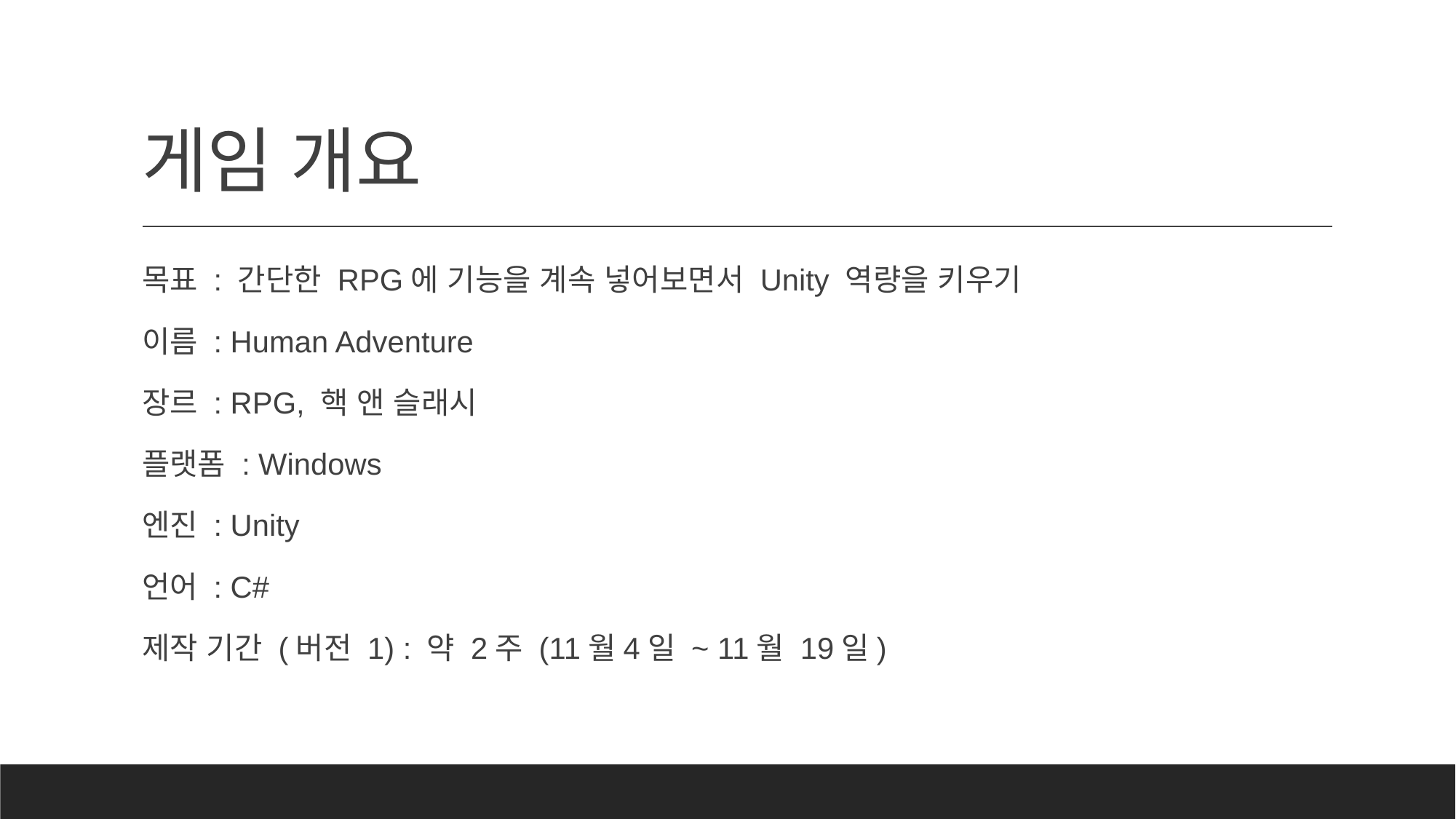

# 게임 개요
목표 : 간단한 RPG에 기능을 계속 넣어보면서 Unity 역량을 키우기
이름 : Human Adventure
장르 : RPG, 핵 앤 슬래시
플랫폼 : Windows
엔진 : Unity
언어 : C#
제작 기간 (버전 1) : 약 2주 (11월4일 ~ 11월 19일)